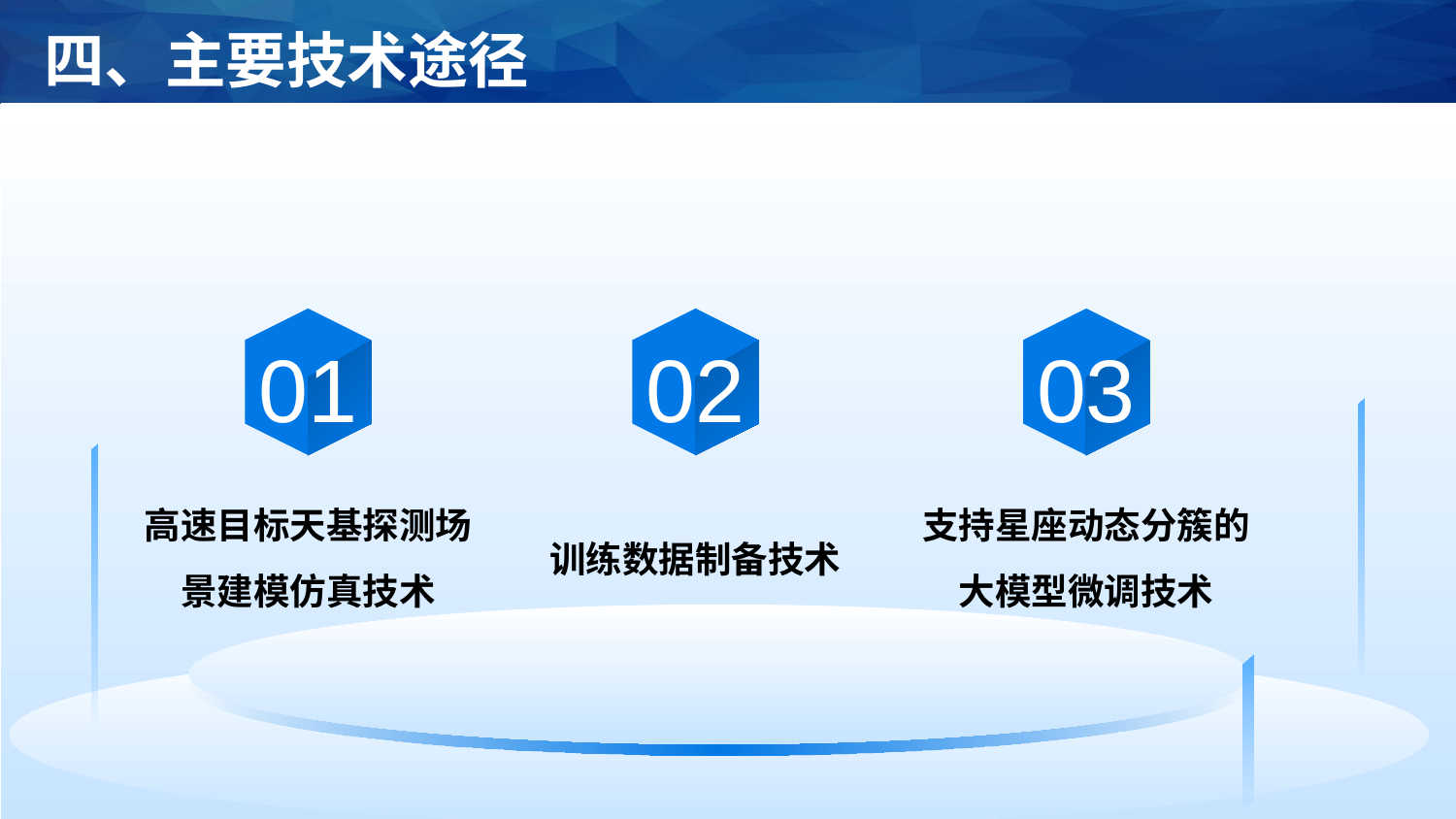

四、主要技术途径

01
02
03
高速目标天基探测场景建模仿真技术
支持星座动态分簇的大模型微调技术
训练数据制备技术